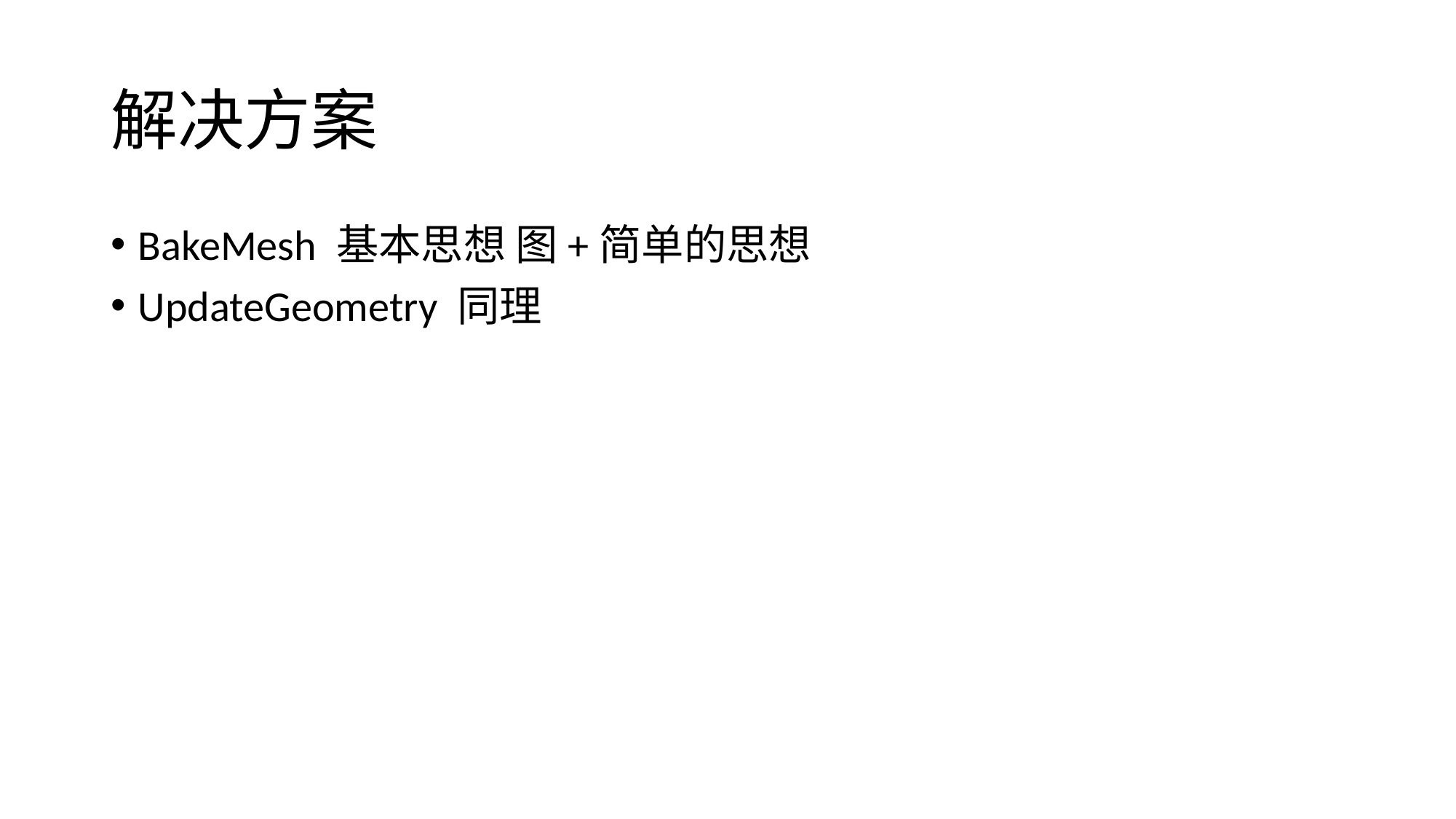

# 解决方案
BakeMesh 基本思想 图+简单的思想
UpdateGeometry 同理